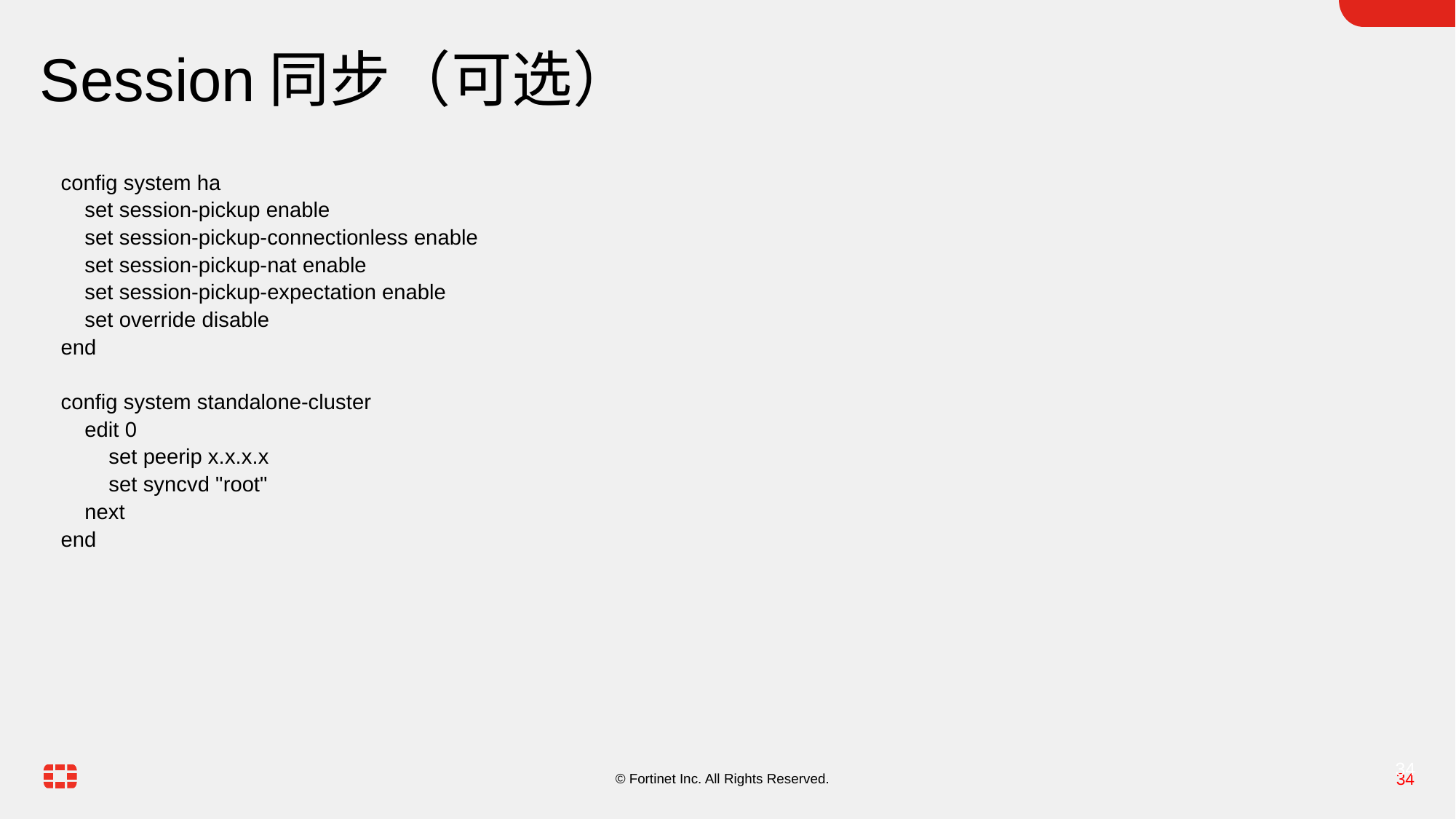

# Session同步（可选）
config system ha
    set session-pickup enable
    set session-pickup-connectionless enable
    set session-pickup-nat enable
    set session-pickup-expectation enable
    set override disable
end

config system standalone-cluster
    edit 0
        set peerip x.x.x.x
        set syncvd "root"
    next
end
34